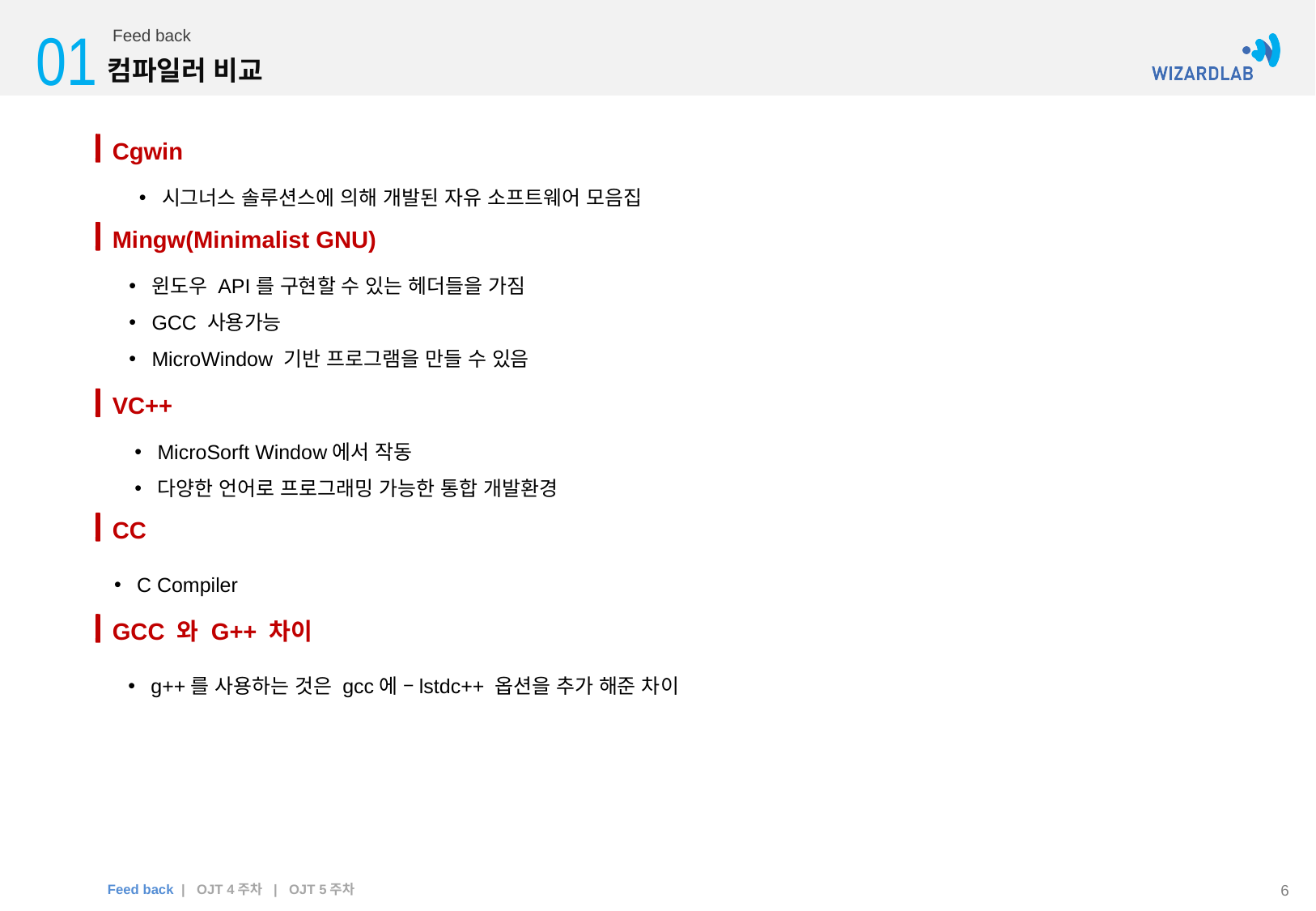

01
Feed back
컴파일러 비교

Cgwin
시그너스 솔루션스에 의해 개발된 자유 소프트웨어 모음집

Mingw(Minimalist GNU)
윈도우 API를 구현할 수 있는 헤더들을 가짐
GCC 사용가능
MicroWindow 기반 프로그램을 만들 수 있음

VC++
MicroSorft Window에서 작동
다양한 언어로 프로그래밍 가능한 통합 개발환경

CC
C Compiler

GCC 와 G++ 차이
g++를 사용하는 것은 gcc에 –lstdc++ 옵션을 추가 해준 차이
Feed back  |   OJT 4주차  |   OJT 5주차